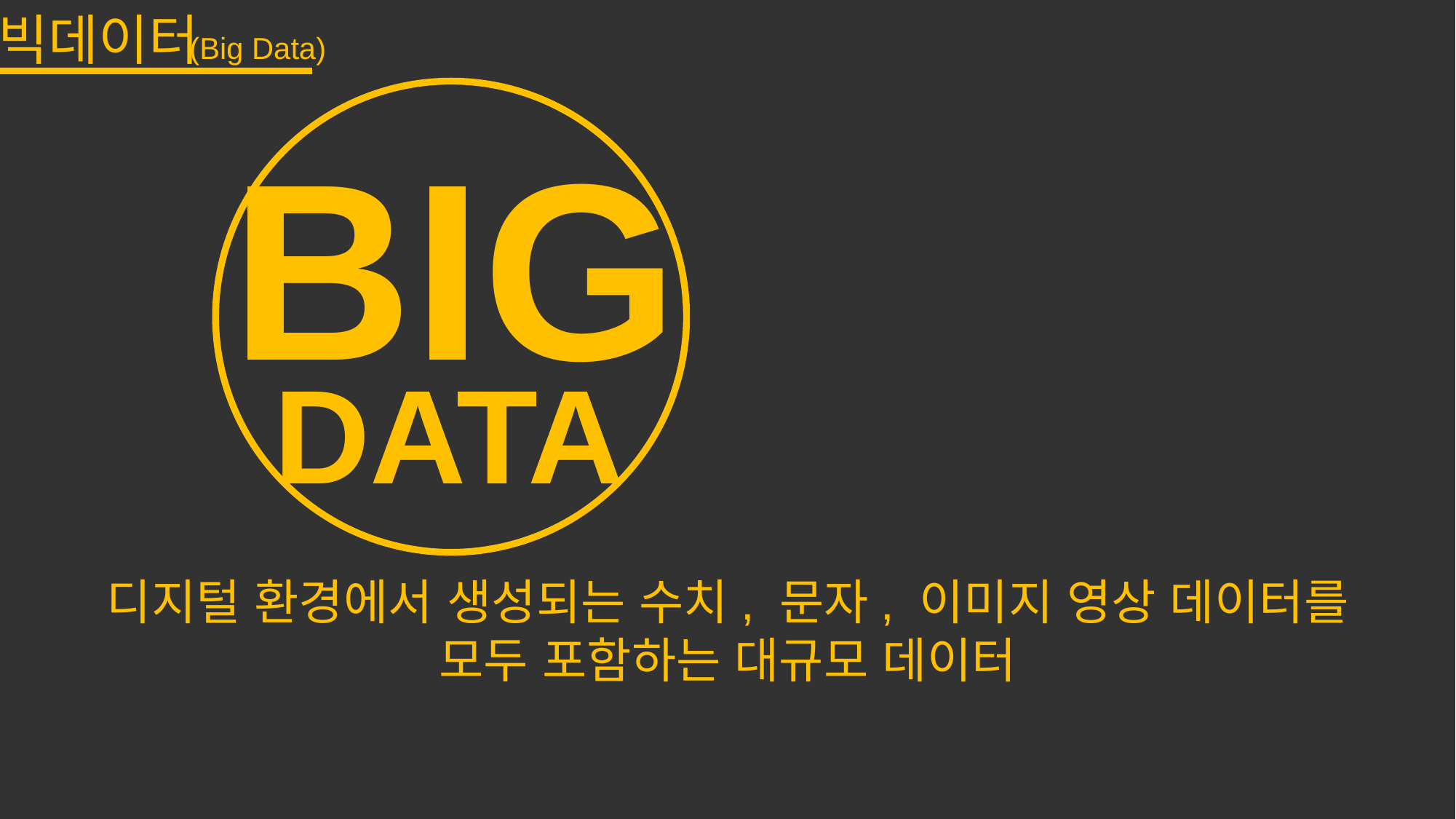

빅데이터
(Big Data)

BIG
DATA
디지털 환경에서 생성되는 수치, 문자, 이미지 영상 데이터를
모두 포함하는 대규모 데이터